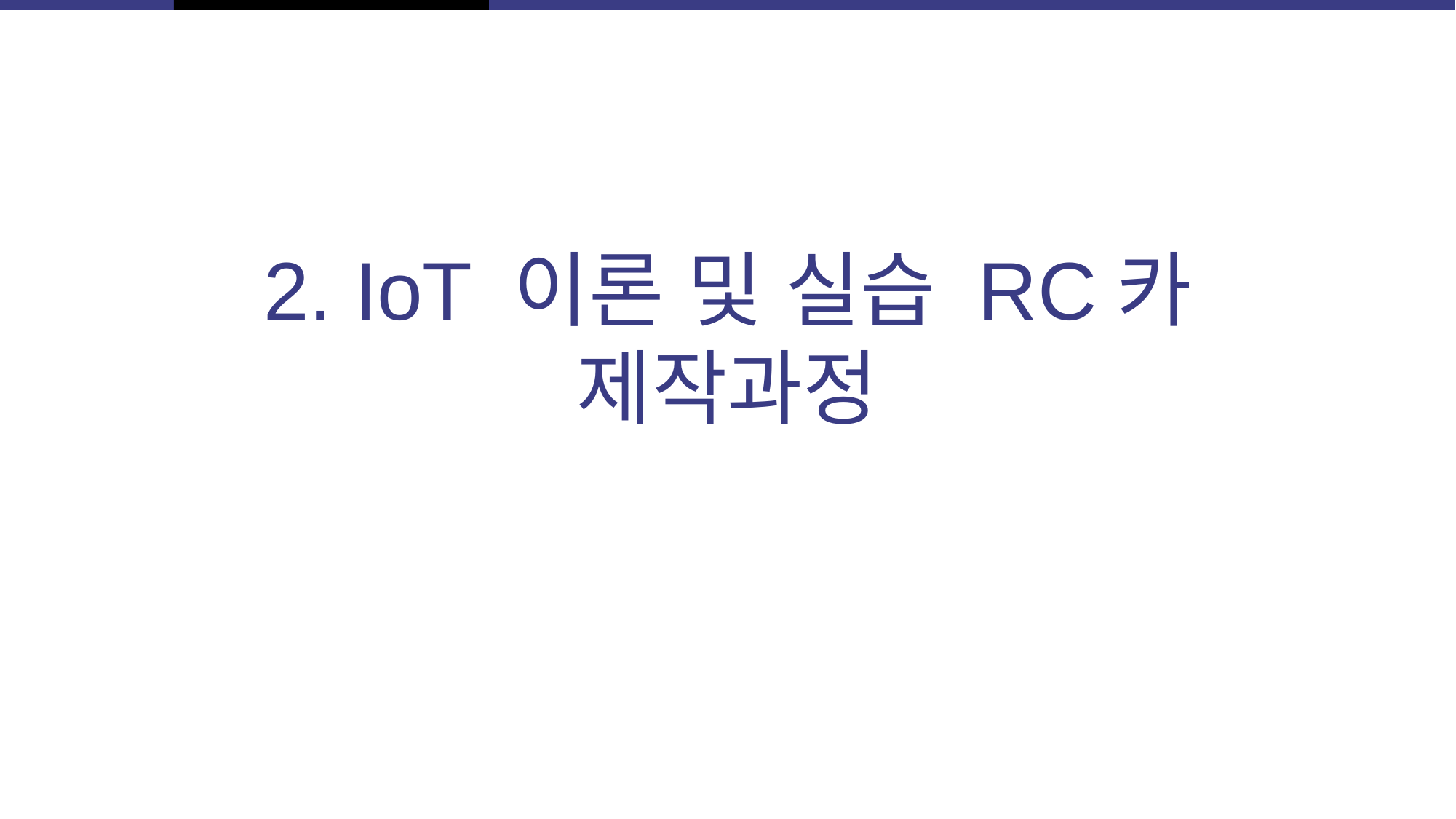

# 2. IoT 이론 및 실습 RC카 제작과정